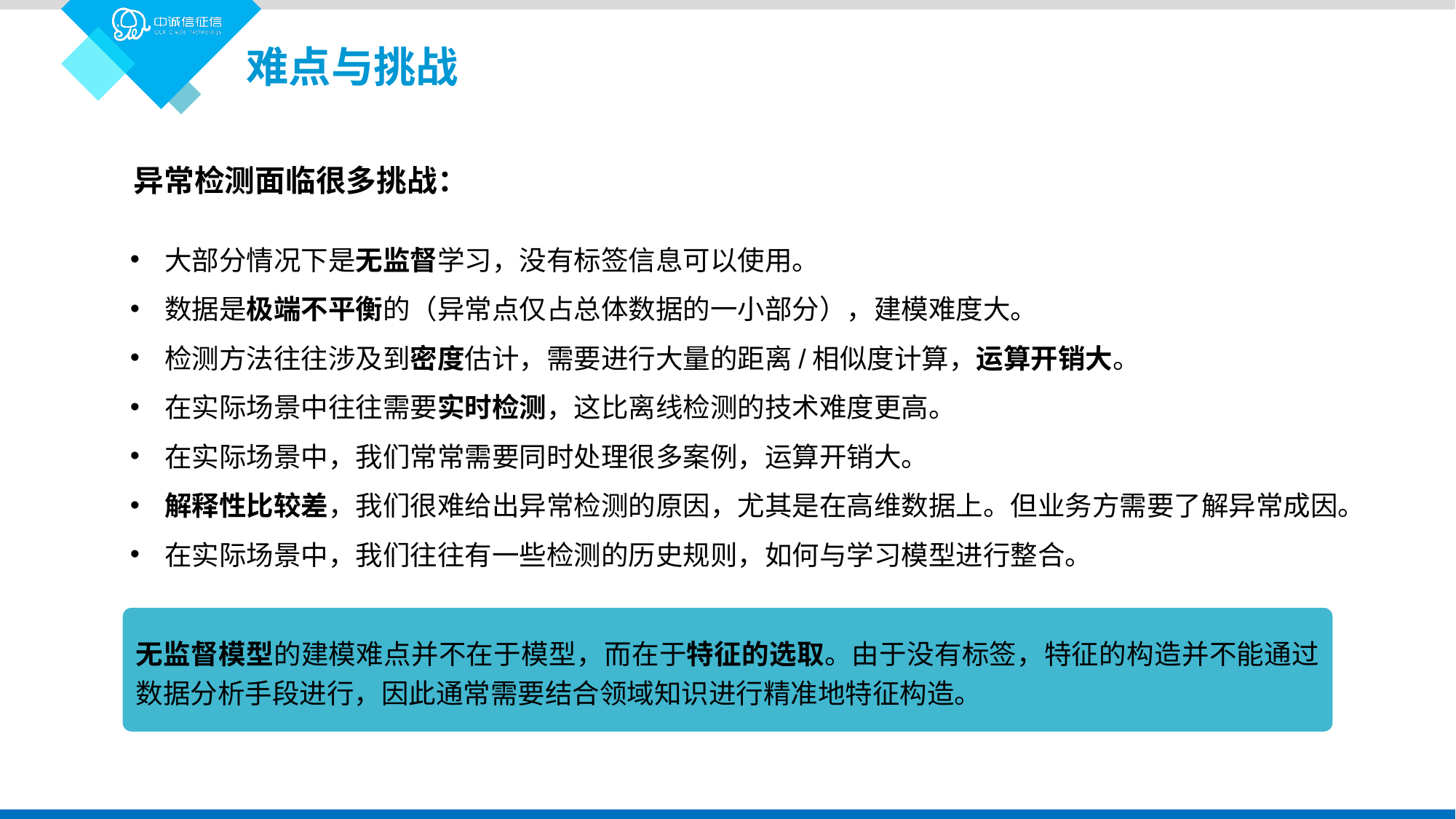

难点与挑战
异常检测面临很多挑战：
大部分情况下是无监督学习，没有标签信息可以使用。
数据是极端不平衡的（异常点仅占总体数据的一小部分），建模难度大。
检测方法往往涉及到密度估计，需要进行大量的距离/相似度计算，运算开销大。
在实际场景中往往需要实时检测，这比离线检测的技术难度更高。
在实际场景中，我们常常需要同时处理很多案例，运算开销大。
解释性比较差，我们很难给出异常检测的原因，尤其是在高维数据上。但业务方需要了解异常成因。
在实际场景中，我们往往有一些检测的历史规则，如何与学习模型进行整合。
无监督模型的建模难点并不在于模型，而在于特征的选取。由于没有标签，特征的构造并不能通过数据分析手段进行，因此通常需要结合领域知识进行精准地特征构造。